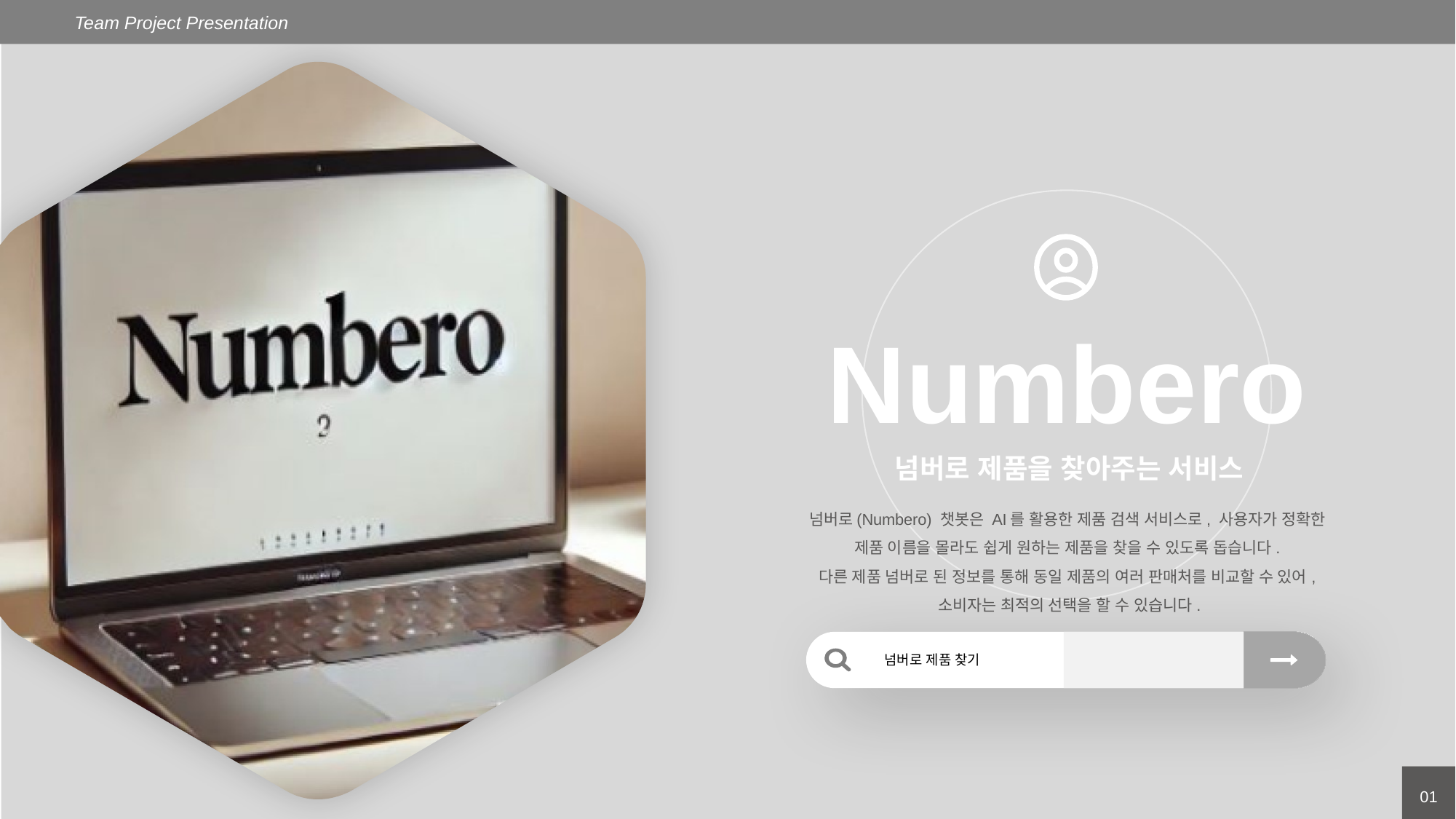

Team Project Presentation

Numbero
넘버로 제품을 찾아주는 서비스
넘버로(Numbero) 챗봇은 AI를 활용한 제품 검색 서비스로, 사용자가 정확한
제품 이름을 몰라도 쉽게 원하는 제품을 찾을 수 있도록 돕습니다.
다른 제품 넘버로 된 정보를 통해 동일 제품의 여러 판매처를 비교할 수 있어,
소비자는 최적의 선택을 할 수 있습니다.

넘버로 제품 찾기

01